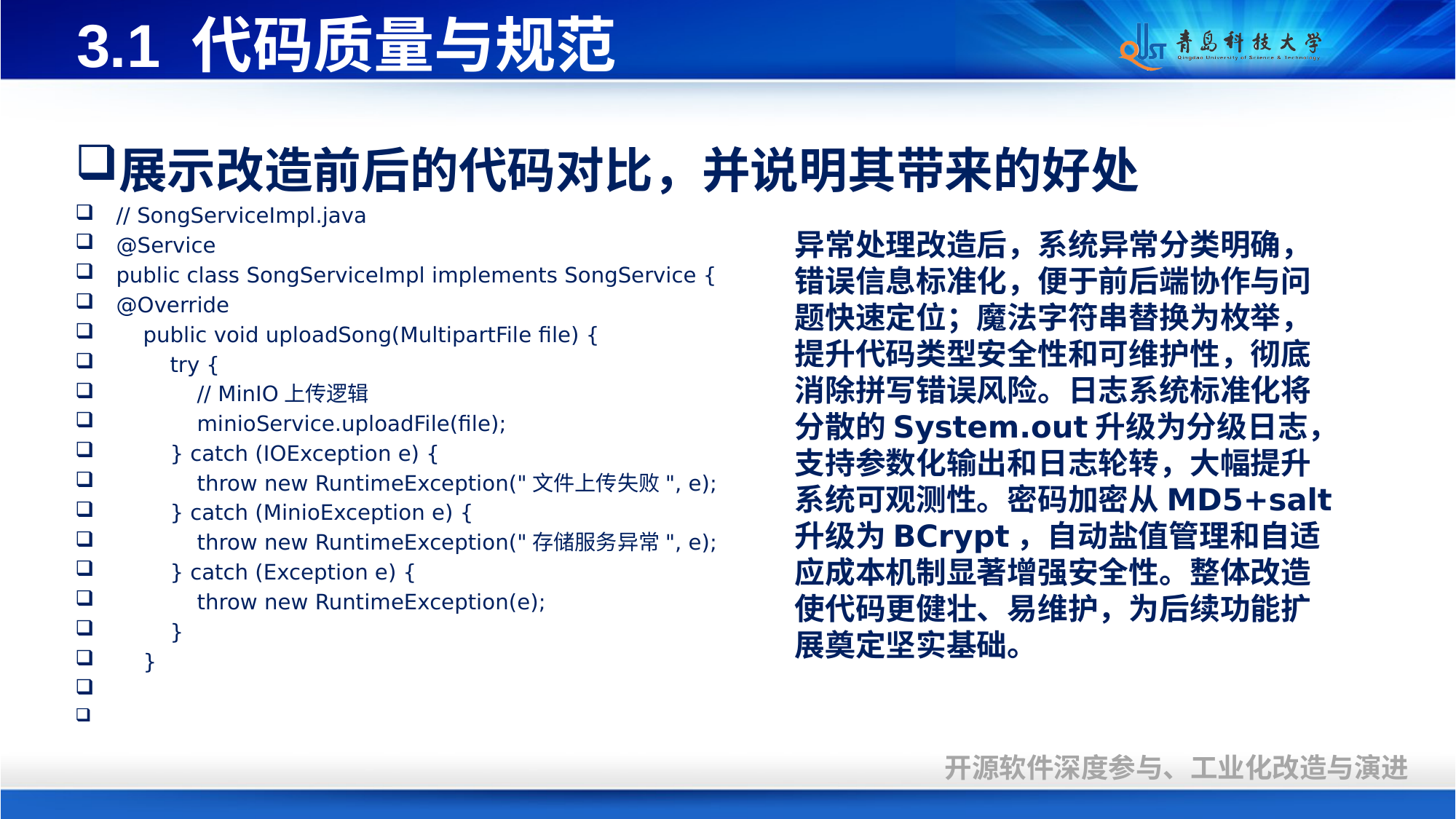

# 3.1 代码质量与规范
展示改造前后的代码对比，并说明其带来的好处
// SongServiceImpl.java
@Service
public class SongServiceImpl implements SongService {
@Override
    public void uploadSong(MultipartFile file) {
        try {
            // MinIO上传逻辑
            minioService.uploadFile(file);
        } catch (IOException e) {
            throw new RuntimeException("文件上传失败", e);
        } catch (MinioException e) {
            throw new RuntimeException("存储服务异常", e);
        } catch (Exception e) {
            throw new RuntimeException(e);
        }
    }

异常处理改造后，系统异常分类明确，错误信息标准化，便于前后端协作与问题快速定位；魔法字符串替换为枚举，提升代码类型安全性和可维护性，彻底消除拼写错误风险。日志系统标准化将分散的System.out升级为分级日志，支持参数化输出和日志轮转，大幅提升系统可观测性。密码加密从MD5+salt升级为BCrypt，自动盐值管理和自适应成本机制显著增强安全性。整体改造使代码更健壮、易维护，为后续功能扩展奠定坚实基础。